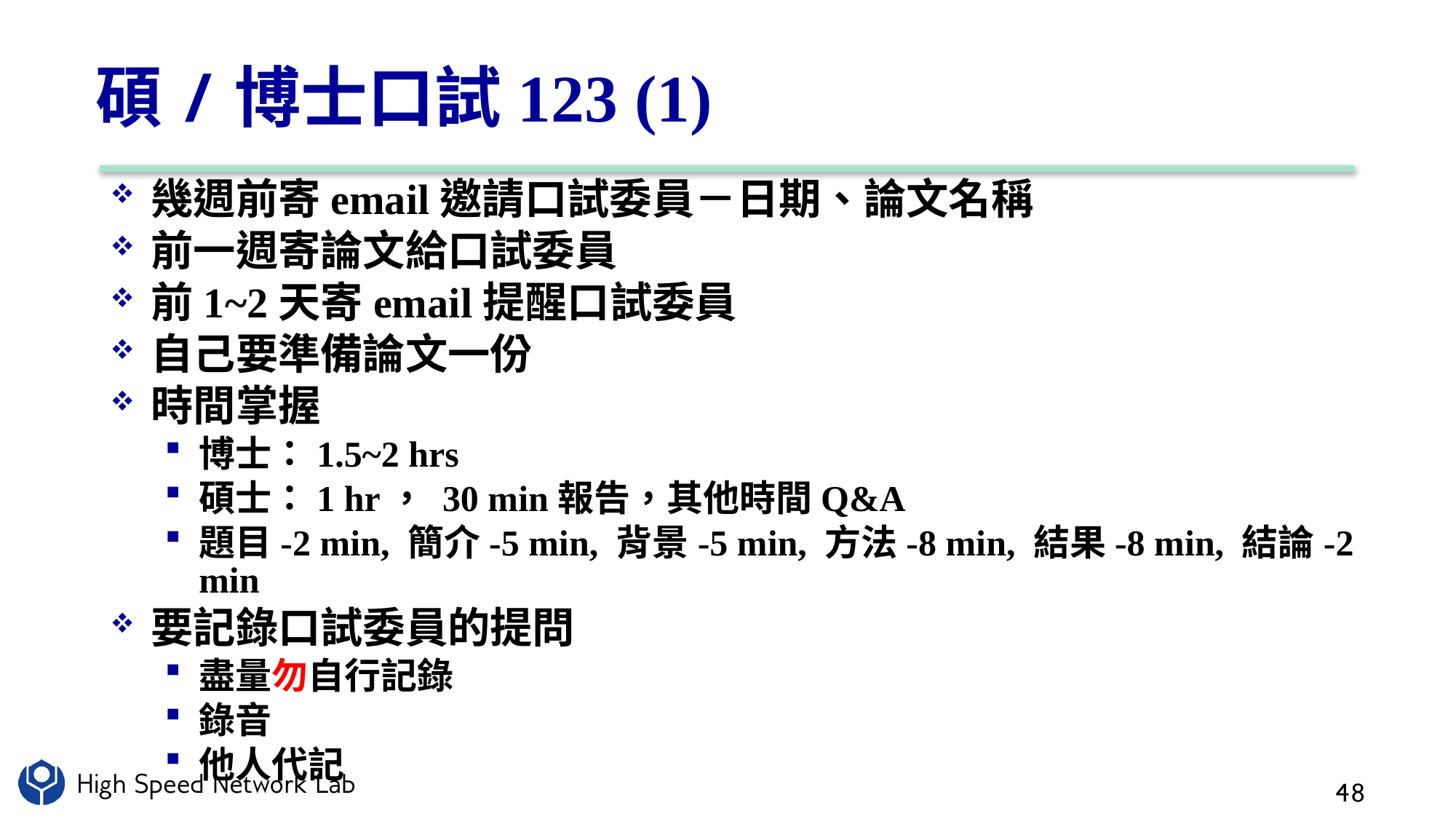

# 碩/博士口試123 (1)
幾週前寄email邀請口試委員－日期、論文名稱
前一週寄論文給口試委員
前1~2天寄email提醒口試委員
自己要準備論文一份
時間掌握
博士：1.5~2 hrs
碩士：1 hr， 30 min報告，其他時間Q&A
題目-2 min, 簡介-5 min, 背景-5 min, 方法-8 min, 結果-8 min, 結論-2 min
要記錄口試委員的提問
盡量勿自行記錄
錄音
他人代記

48